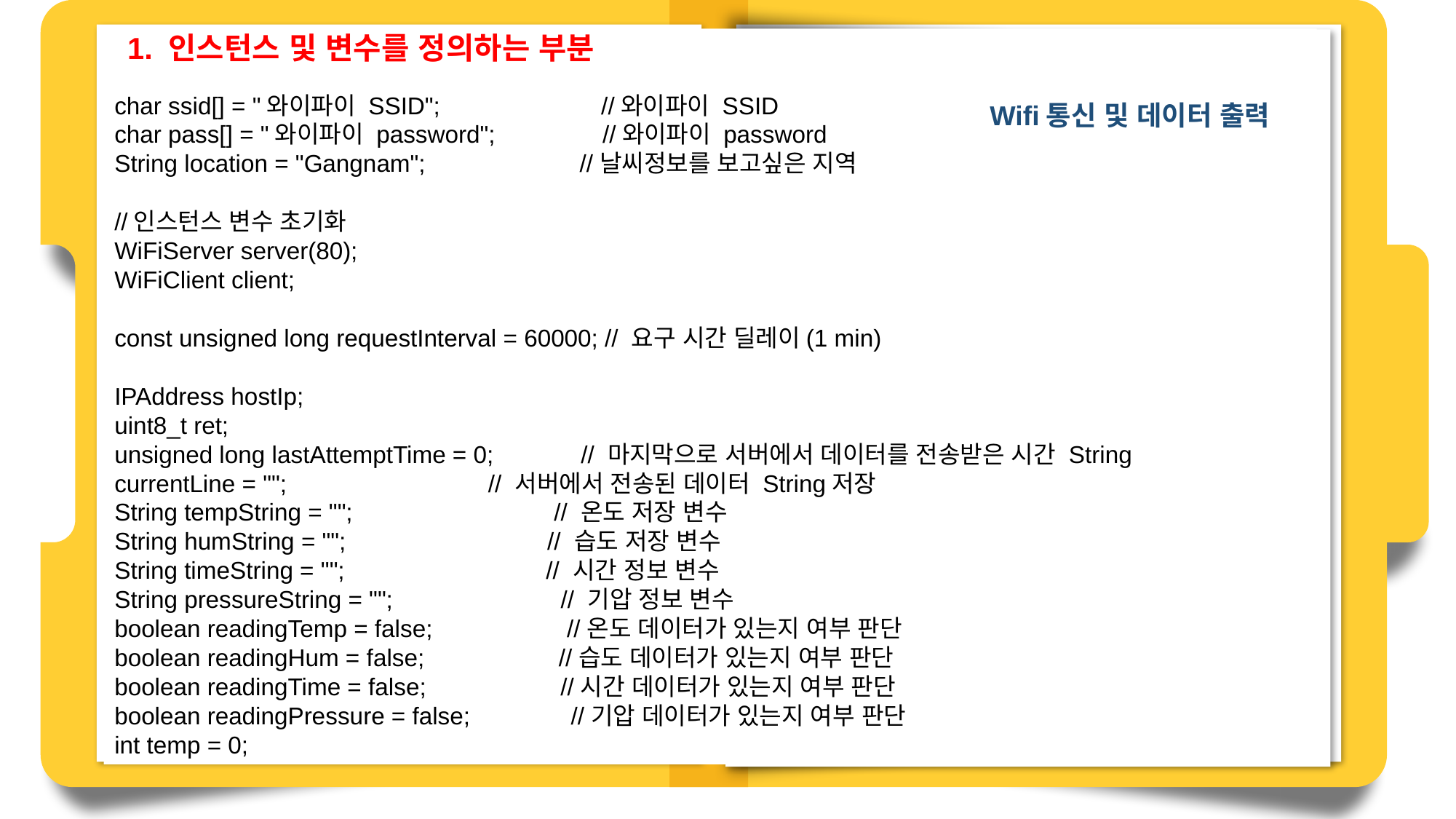

1. 인스턴스 및 변수를 정의하는 부분
부분은 Wifi통신 및 데이터 출력을 위해 필요한 변수들을
char ssid[] = "와이파이 SSID";                        //와이파이 SSID
char pass[] = "와이파이 password";                //와이파이 password
String location = "Gangnam";                       //날씨정보를 보고싶은 지역

//인스턴스 변수 초기화
WiFiServer server(80);
WiFiClient client;

const unsigned long requestInterval = 60000; // 요구 시간 딜레이(1 min)

IPAddress hostIp;
uint8_t ret;
unsigned long lastAttemptTime = 0;             // 마지막으로 서버에서 데이터를 전송받은 시간 String currentLine = "";                              // 서버에서 전송된 데이터 String저장
String tempString = "";                              // 온도 저장 변수
String humString = "";                              // 습도 저장 변수
String timeString = "";                              // 시간 정보 변수
String pressureString = "";                         // 기압 정보 변수
boolean readingTemp = false;                    //온도 데이터가 있는지 여부 판단
boolean readingHum = false;                    //습도 데이터가 있는지 여부 판단
boolean readingTime = false;                    //시간 데이터가 있는지 여부 판단
boolean readingPressure = false;               //기압 데이터가 있는지 여부 판단
int temp = 0;
Wifi통신 및 데이터 출력